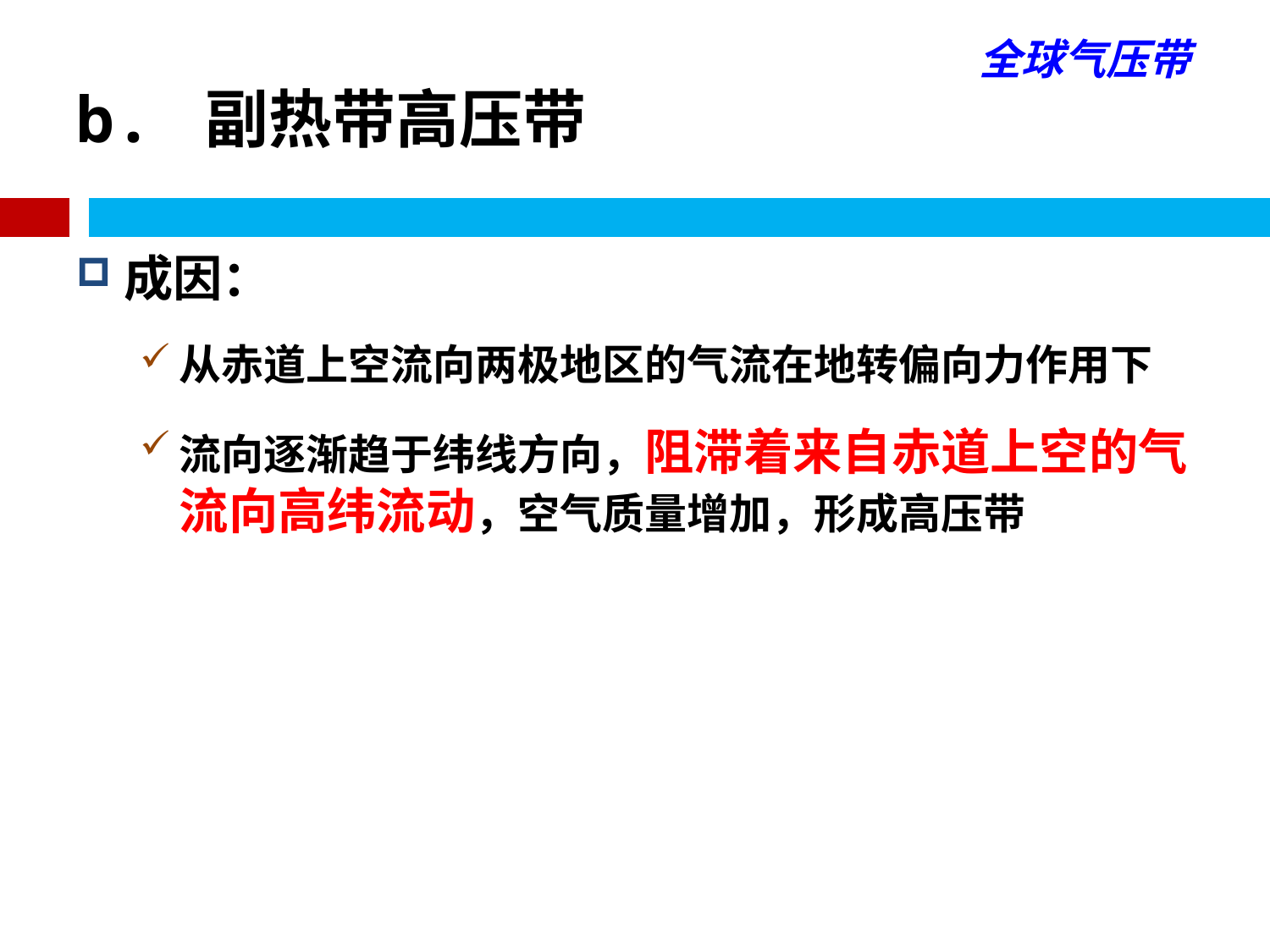

全球气压带
# b. 副热带高压带
成因：
从赤道上空流向两极地区的气流在地转偏向力作用下
流向逐渐趋于纬线方向，阻滞着来自赤道上空的气流向高纬流动，空气质量增加，形成高压带